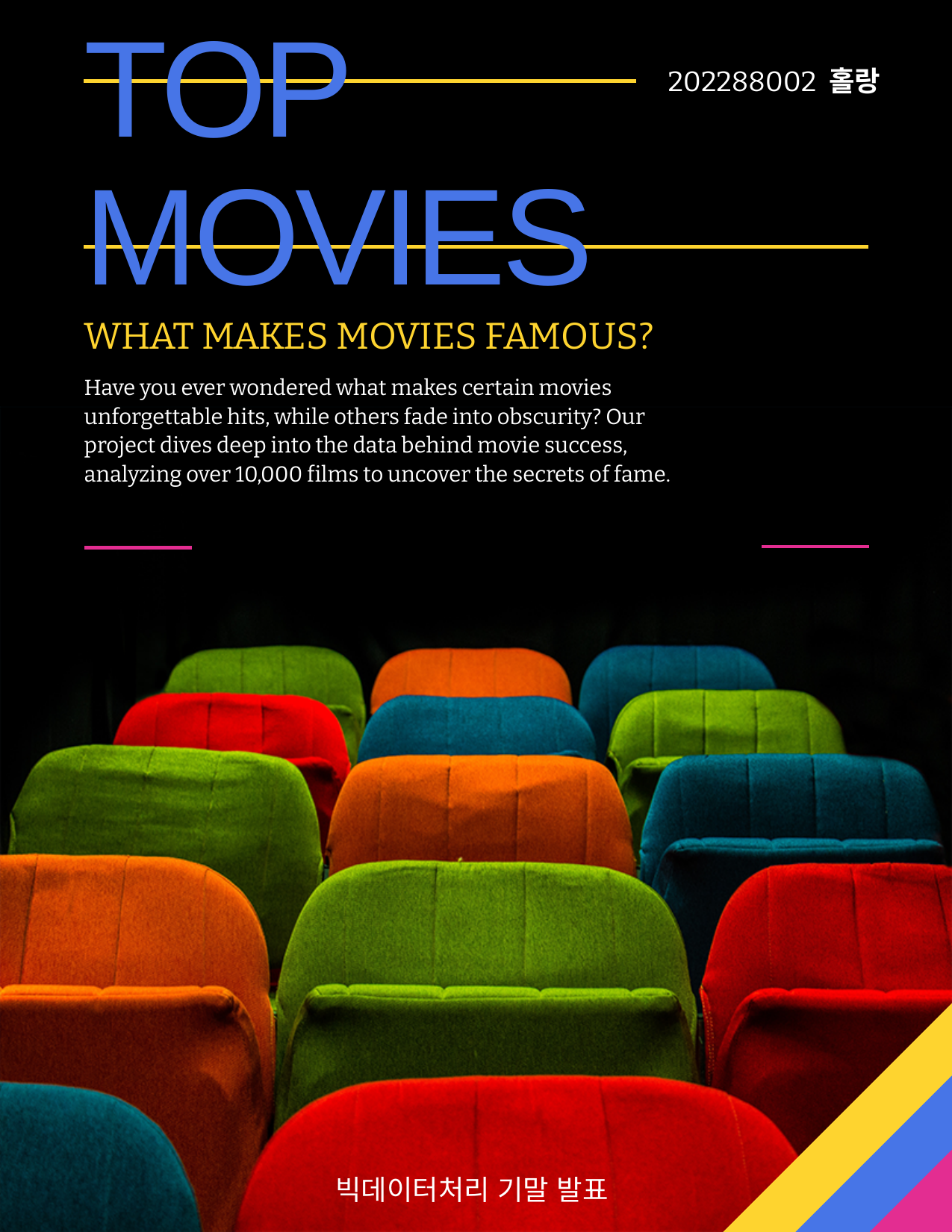

202288002 홀랑
# Top MovieS
WHAT MAKES MOVIES FAMOUS?
Have you ever wondered what makes certain movies unforgettable hits, while others fade into obscurity? Our project dives deep into the data behind movie success, analyzing over 10,000 films to uncover the secrets of fame.

빅데이터처리 기말 발표